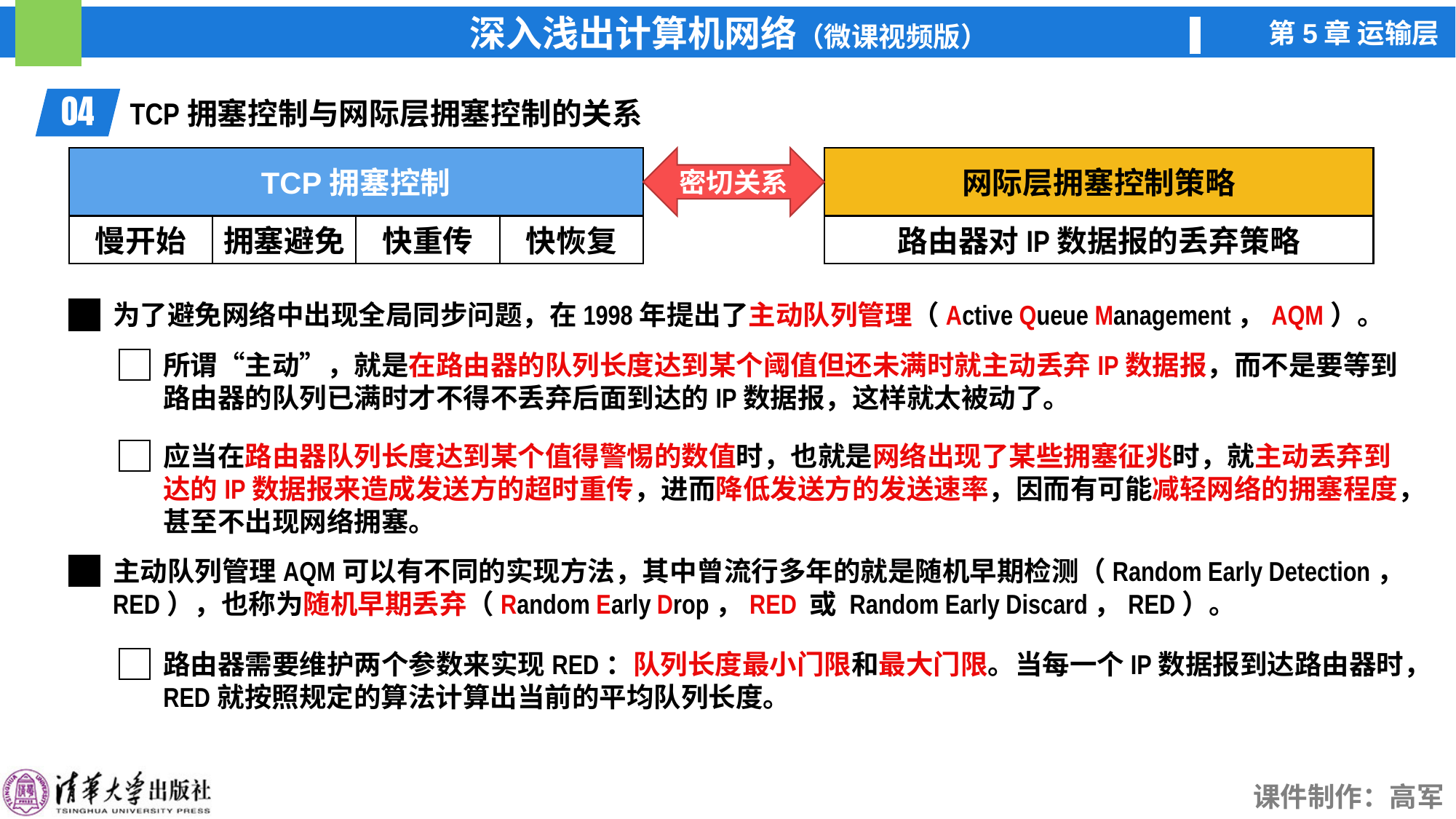

04
TCP拥塞控制与网际层拥塞控制的关系
密切关系
TCP拥塞控制
网际层拥塞控制策略
慢开始
拥塞避免
快重传
快恢复
路由器对IP数据报的丢弃策略
为了避免网络中出现全局同步问题，在1998年提出了主动队列管理（Active Queue Management，AQM）。

所谓“主动”，就是在路由器的队列长度达到某个阈值但还未满时就主动丢弃IP数据报，而不是要等到路由器的队列已满时才不得不丢弃后面到达的IP数据报，这样就太被动了。

应当在路由器队列长度达到某个值得警惕的数值时，也就是网络出现了某些拥塞征兆时，就主动丢弃到达的IP数据报来造成发送方的超时重传，进而降低发送方的发送速率，因而有可能减轻网络的拥塞程度，甚至不出现网络拥塞。

主动队列管理AQM可以有不同的实现方法，其中曾流行多年的就是随机早期检测（Random Early Detection，RED），也称为随机早期丢弃（Random Early Drop，RED 或 Random Early Discard，RED）。

路由器需要维护两个参数来实现RED：队列长度最小门限和最大门限。当每一个IP数据报到达路由器时，RED就按照规定的算法计算出当前的平均队列长度。